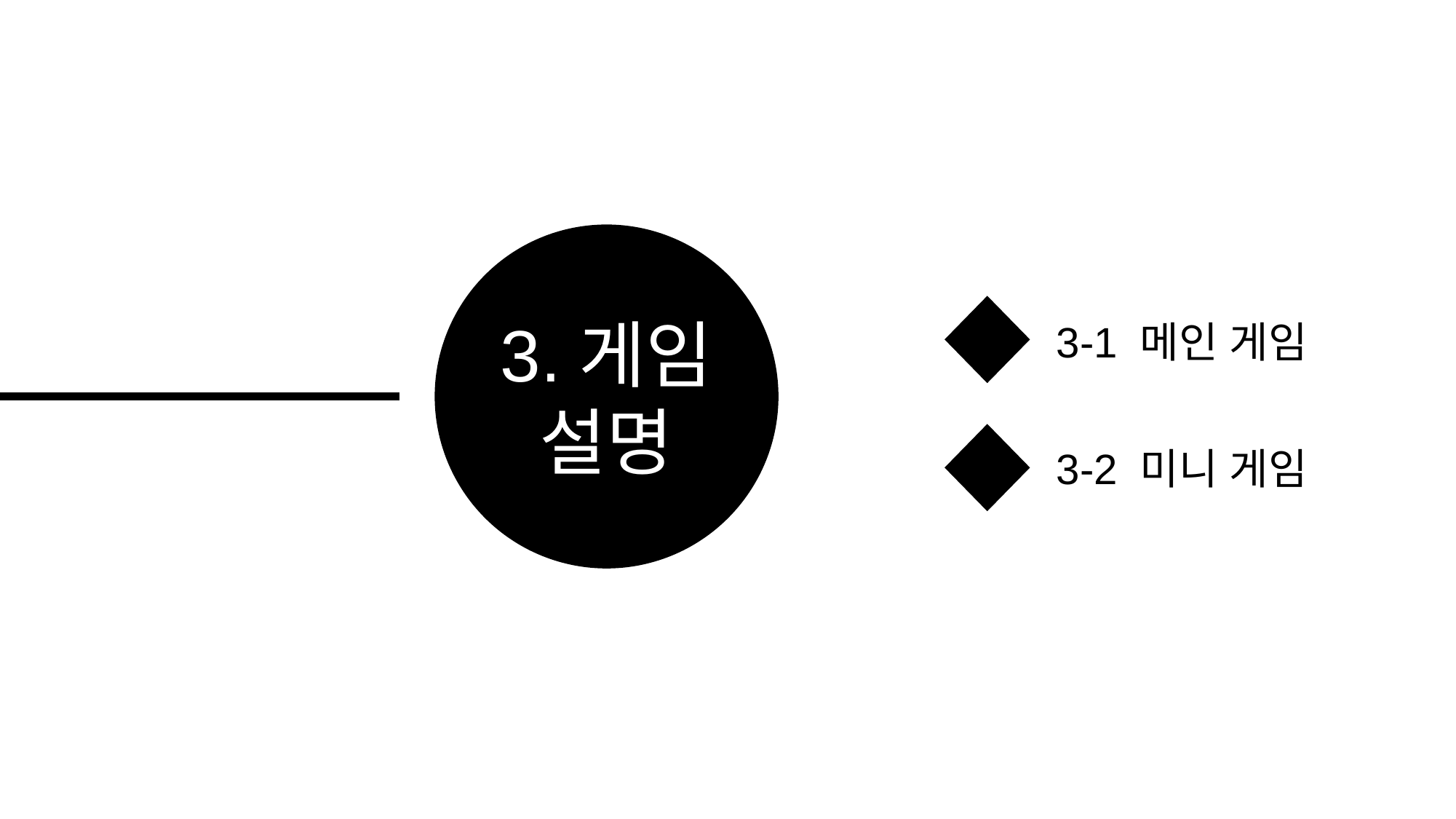

3.게임 설명

3-1 메인 게임

3-2 미니 게임